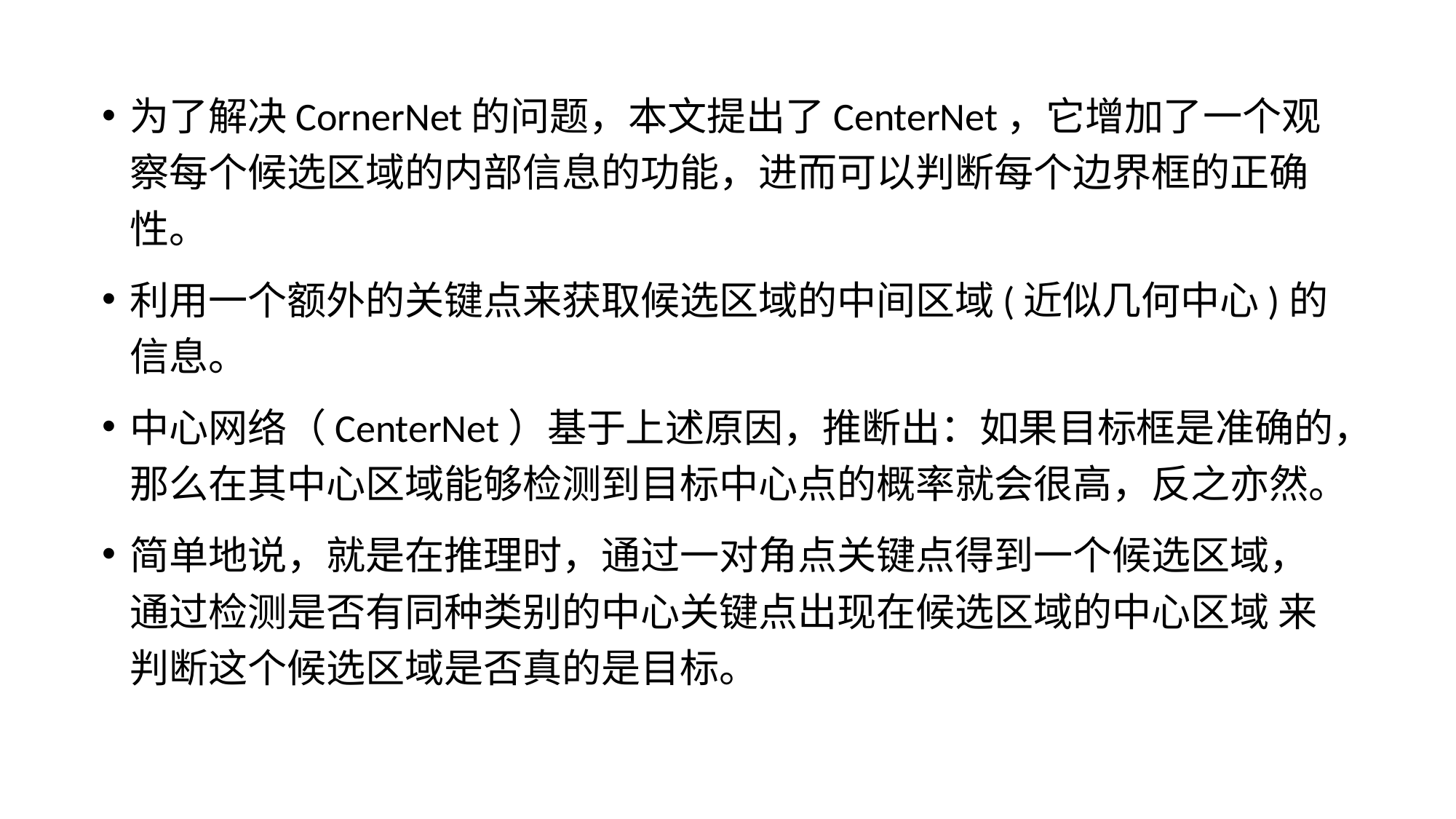

为了解决CornerNet的问题，本文提出了CenterNet，它增加了一个观察每个候选区域的内部信息的功能，进而可以判断每个边界框的正确性。
利用一个额外的关键点来获取候选区域的中间区域(近似几何中心)的信息。
中心网络（CenterNet）基于上述原因，推断出：如果目标框是准确的，那么在其中心区域能够检测到目标中心点的概率就会很高，反之亦然。
简单地说，就是在推理时，通过一对角点关键点得到一个候选区域，通过检测是否有同种类别的中心关键点出现在候选区域的中心区域 来判断这个候选区域是否真的是目标。